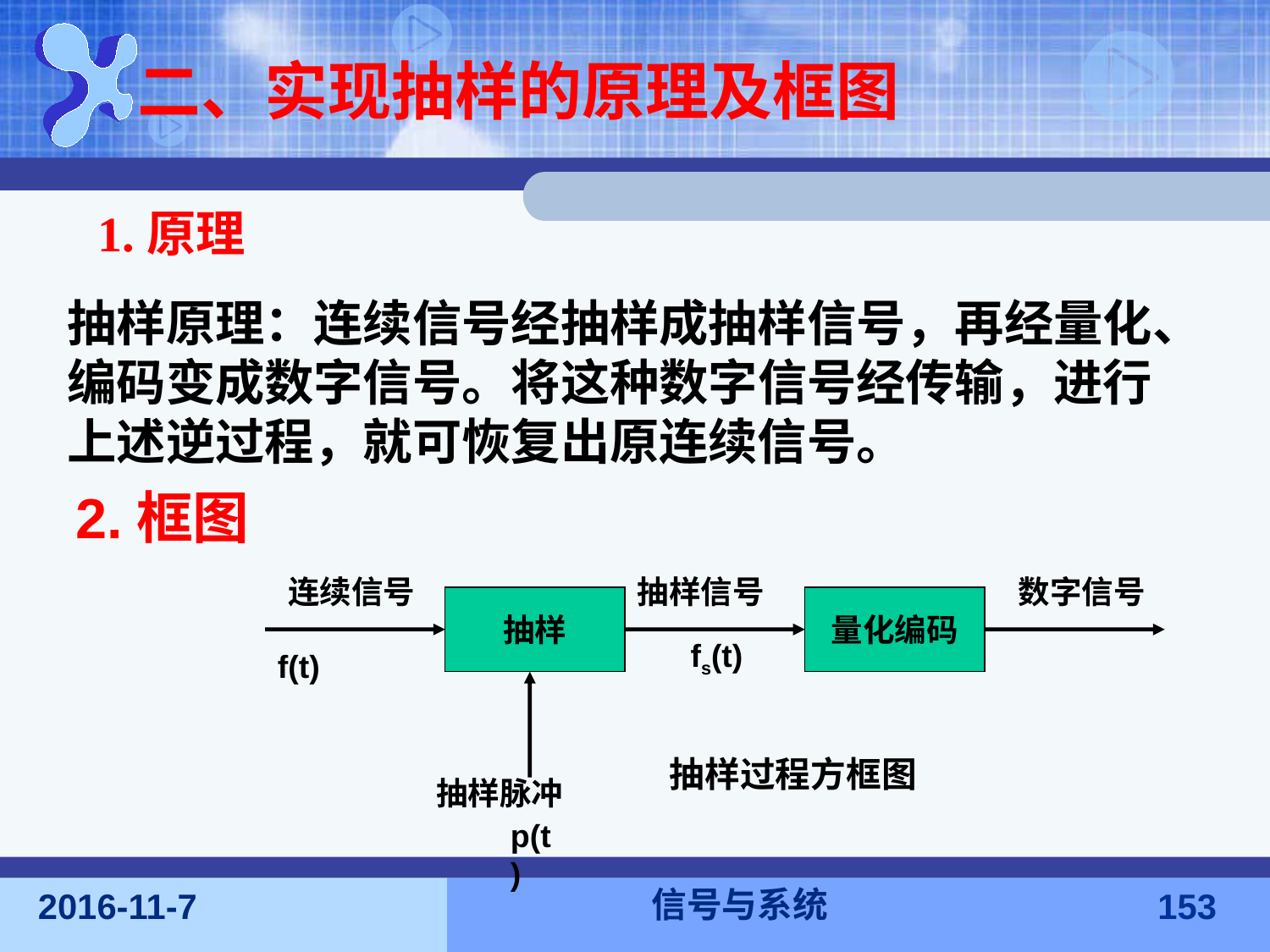

# 二、实现抽样的原理及框图
1.原理
抽样原理：连续信号经抽样成抽样信号，再经量化、编码变成数字信号。将这种数字信号经传输，进行上述逆过程，就可恢复出原连续信号。
2.框图
连续信号
抽样信号
数字信号
抽样
量化编码

fs(t)

f(t)

抽样过程方框图
抽样脉冲
p(t)
信号与系统
2016-11-7
153